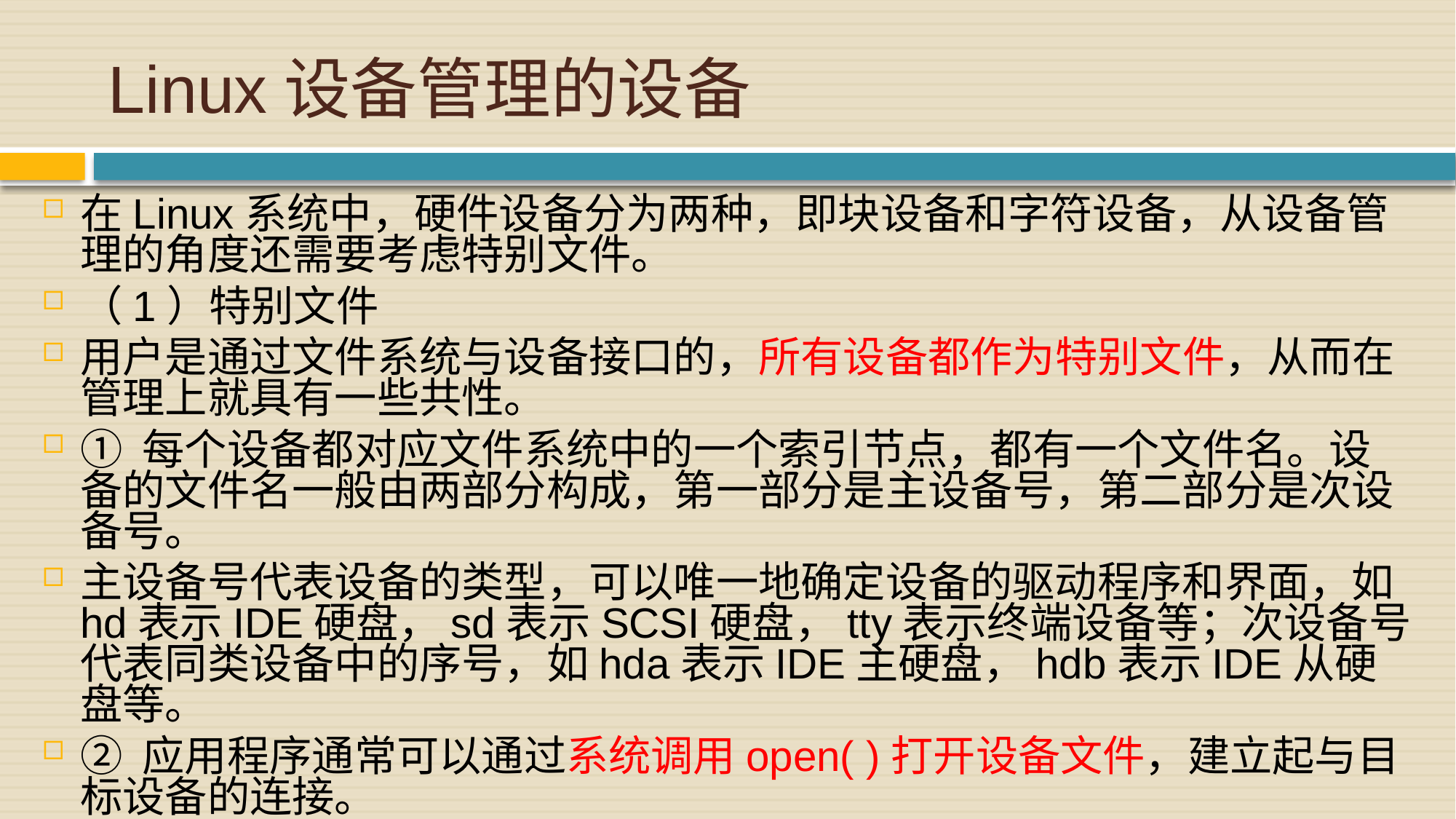

# Linux设备管理的设备
在Linux系统中，硬件设备分为两种，即块设备和字符设备，从设备管理的角度还需要考虑特别文件。
（1）特别文件
用户是通过文件系统与设备接口的，所有设备都作为特别文件，从而在管理上就具有一些共性。
① 每个设备都对应文件系统中的一个索引节点，都有一个文件名。设备的文件名一般由两部分构成，第一部分是主设备号，第二部分是次设备号。
主设备号代表设备的类型，可以唯一地确定设备的驱动程序和界面，如hd表示IDE硬盘，sd表示SCSI硬盘，tty表示终端设备等；次设备号代表同类设备中的序号，如hda表示IDE主硬盘，hdb表示IDE从硬盘等。
② 应用程序通常可以通过系统调用open( )打开设备文件，建立起与目标设备的连接。